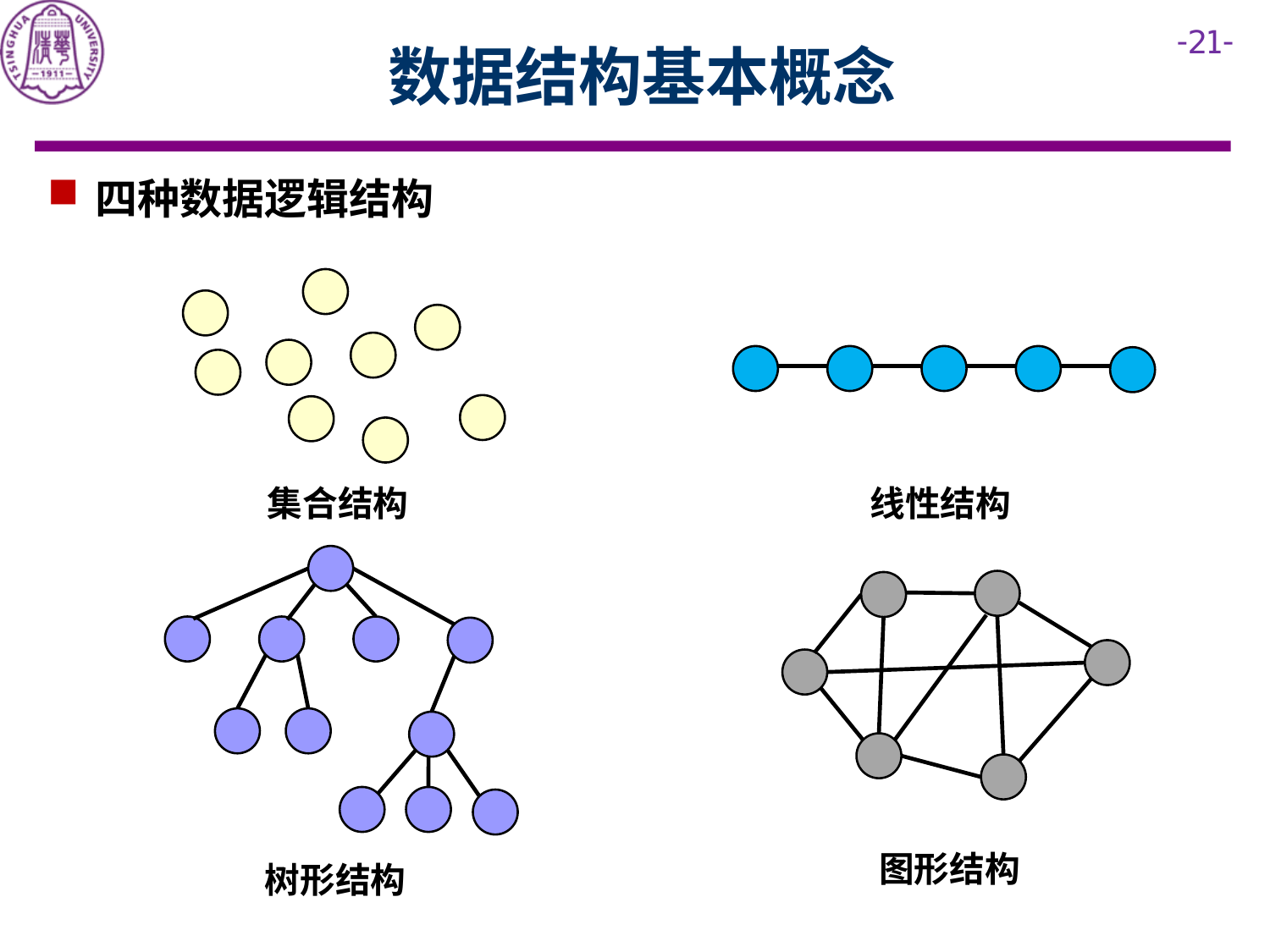

# 数据结构基本概念
四种数据逻辑结构

集合结构
线性结构

图形结构
树形结构